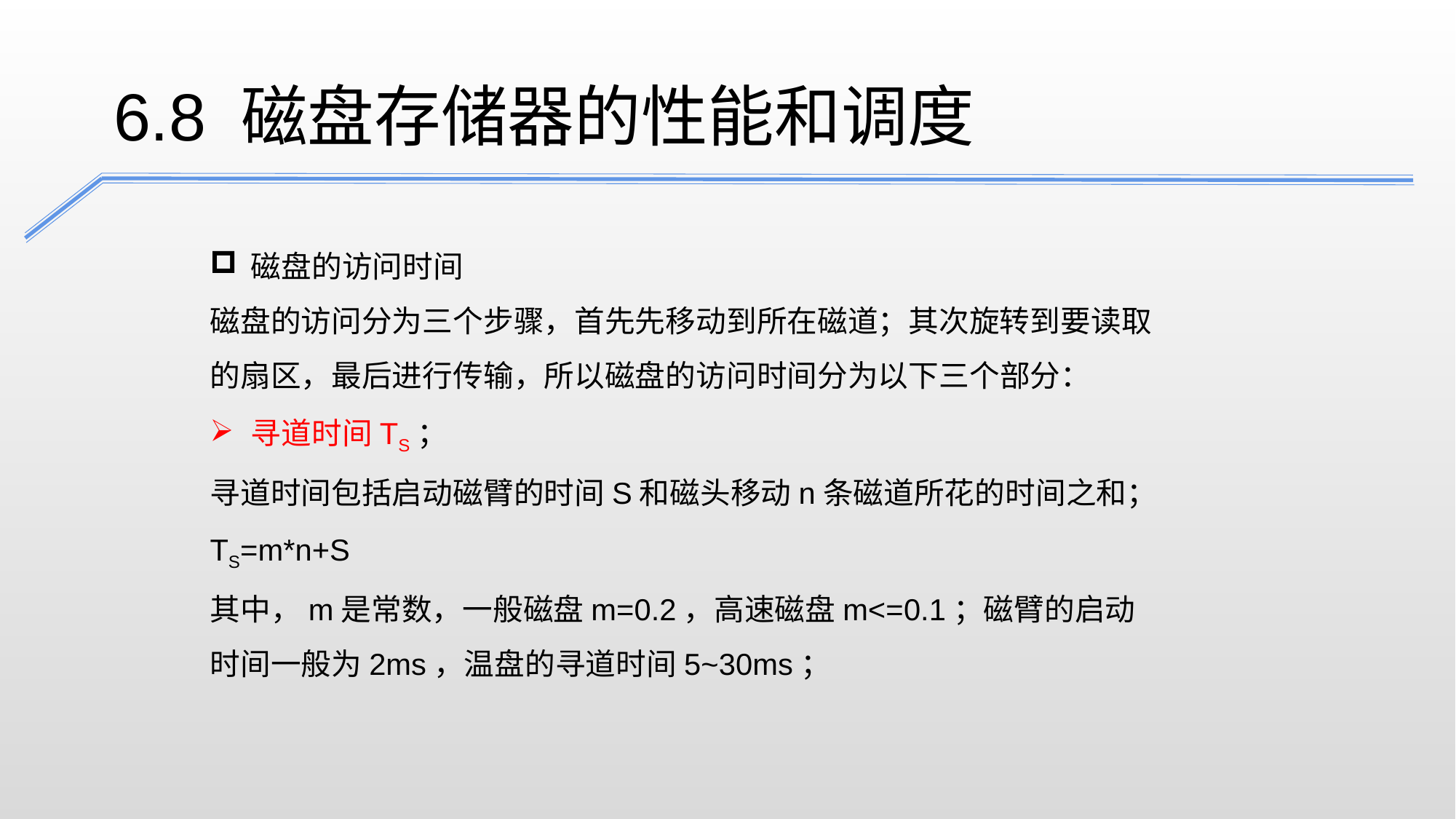

6.8 磁盘存储器的性能和调度
磁盘的访问时间
磁盘的访问分为三个步骤，首先先移动到所在磁道；其次旋转到要读取的扇区，最后进行传输，所以磁盘的访问时间分为以下三个部分：
寻道时间TS；
寻道时间包括启动磁臂的时间S和磁头移动n条磁道所花的时间之和；
TS=m*n+S
其中，m是常数，一般磁盘m=0.2，高速磁盘m<=0.1；磁臂的启动时间一般为2ms，温盘的寻道时间5~30ms；